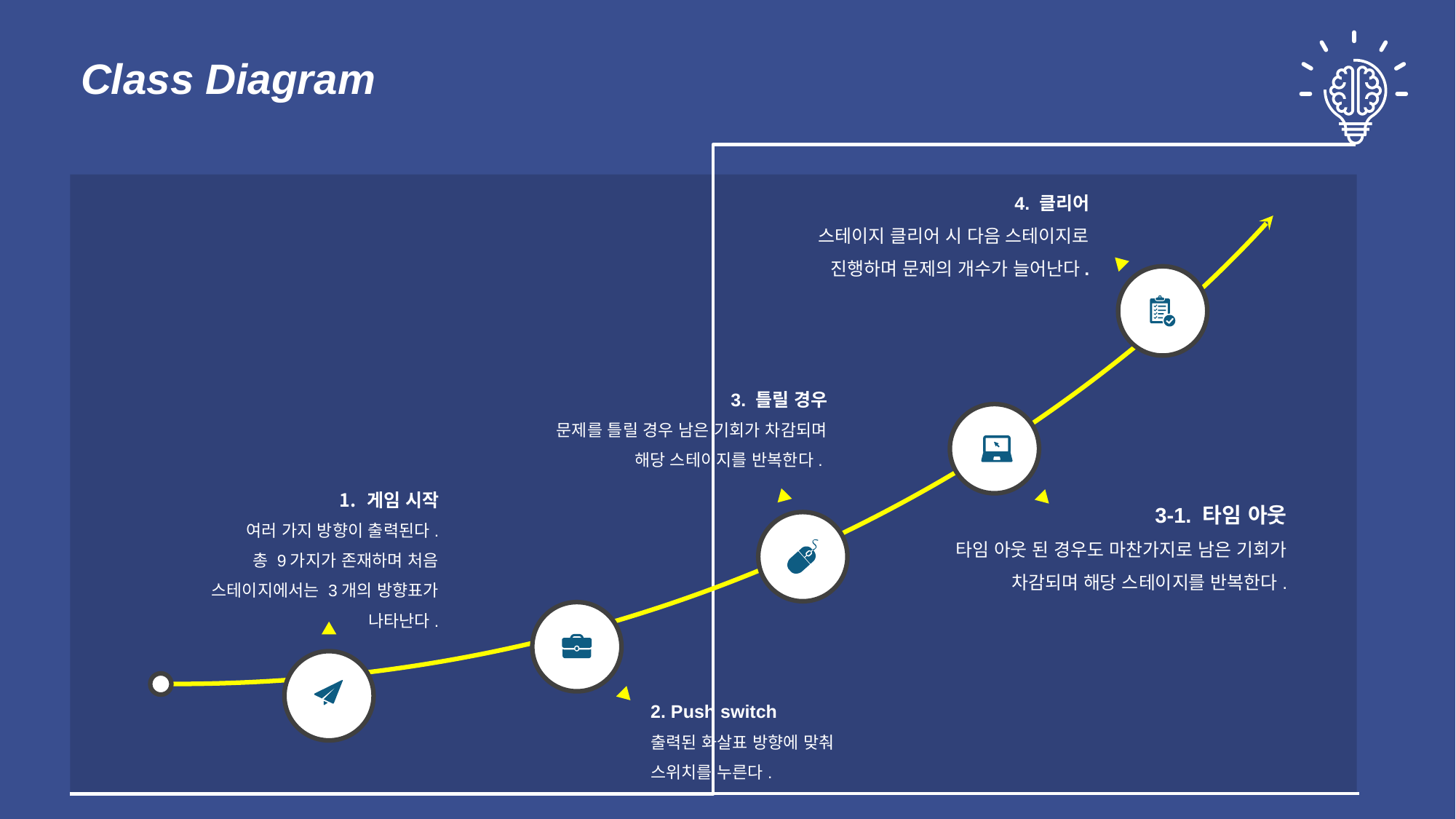

Class Diagram

4. 클리어
스테이지 클리어 시 다음 스테이지로 진행하며 문제의 개수가 늘어난다.

3. 틀릴 경우
문제를 틀릴 경우 남은 기회가 차감되며 해당 스테이지를 반복한다.

게임 시작
여러 가지 방향이 출력된다.
총 9가지가 존재하며 처음 스테이지에서는 3개의 방향표가 나타난다.
3-1. 타임 아웃
타임 아웃 된 경우도 마찬가지로 남은 기회가 차감되며 해당 스테이지를 반복한다.

2. Push switch
출력된 화살표 방향에 맞춰 스위치를 누른다.